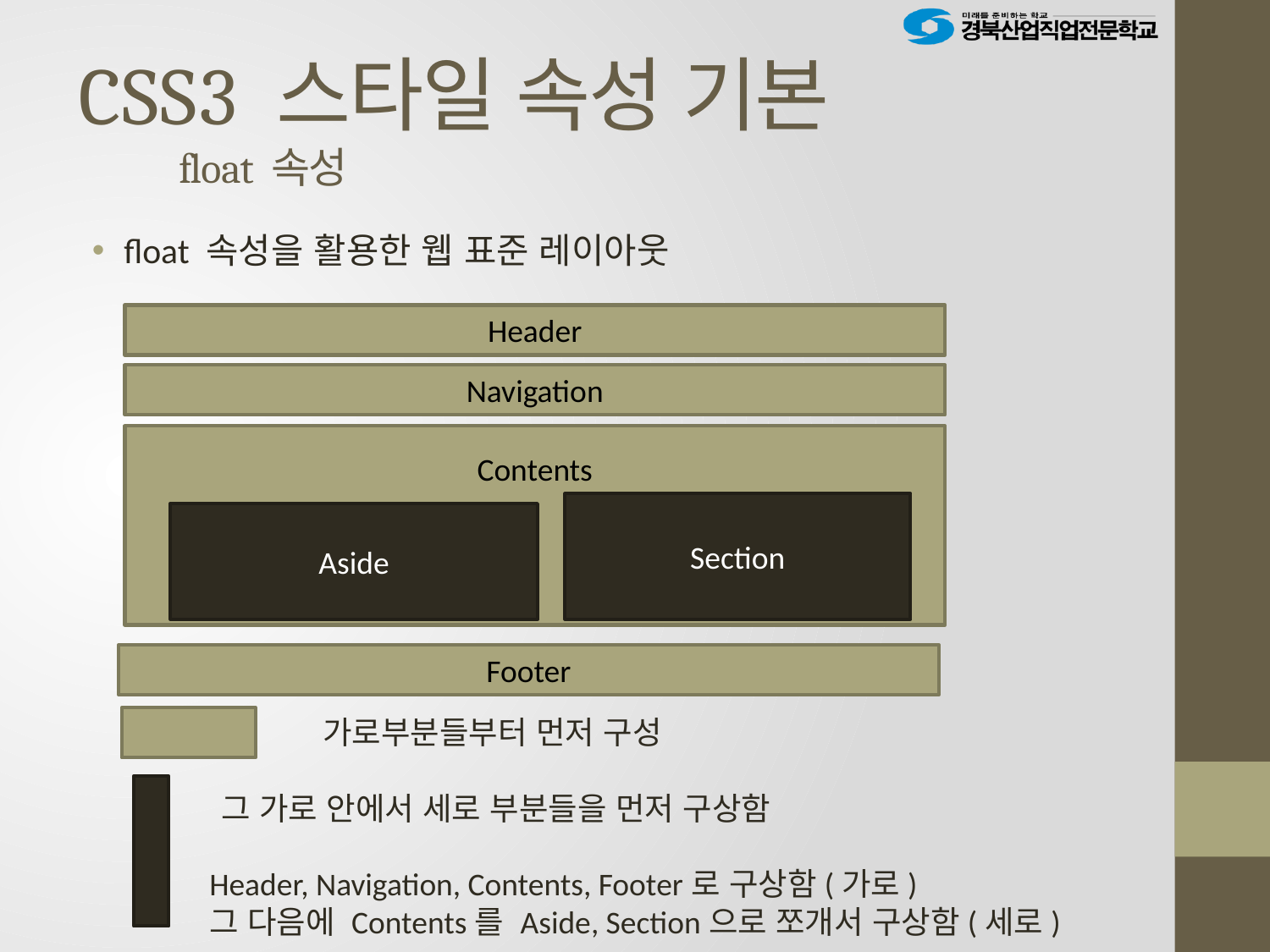

# CSS3 스타일 속성 기본 float 속성
float 속성을 활용한 웹 표준 레이아웃
Header
Navigation
Contents

Section
Aside
Footer
가로부분들부터 먼저 구성

그 가로 안에서 세로 부분들을 먼저 구상함
Header, Navigation, Contents, Footer로 구상함(가로)
그 다음에 Contents를 Aside, Section으로 쪼개서 구상함(세로)